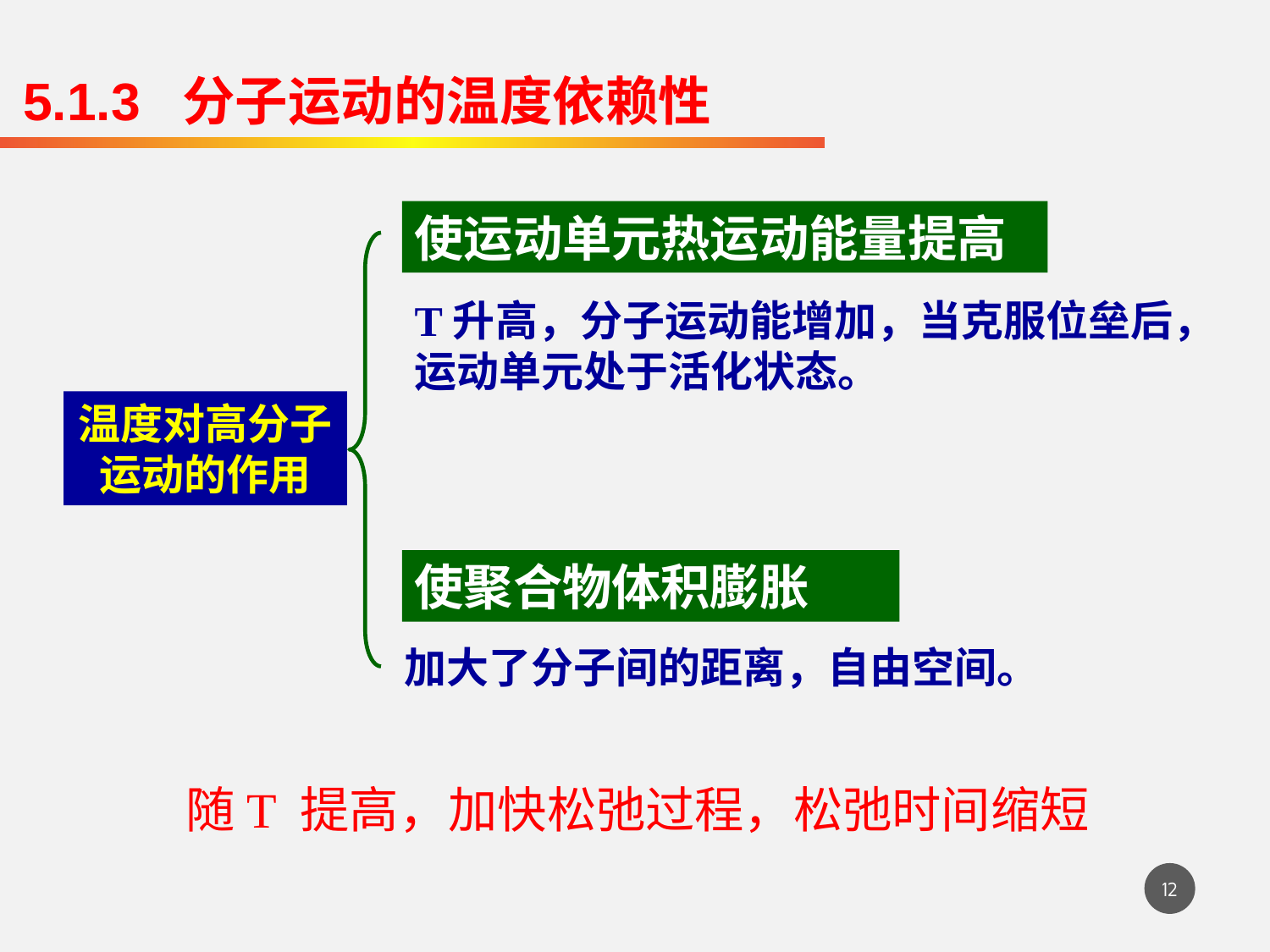

5.1.3  分子运动的温度依赖性
使运动单元热运动能量提高

T升高，分子运动能增加，当克服位垒后，运动单元处于活化状态。
温度对高分子运动的作用
使聚合物体积膨胀
加大了分子间的距离，自由空间。
随T 提高，加快松弛过程，松弛时间缩短
12